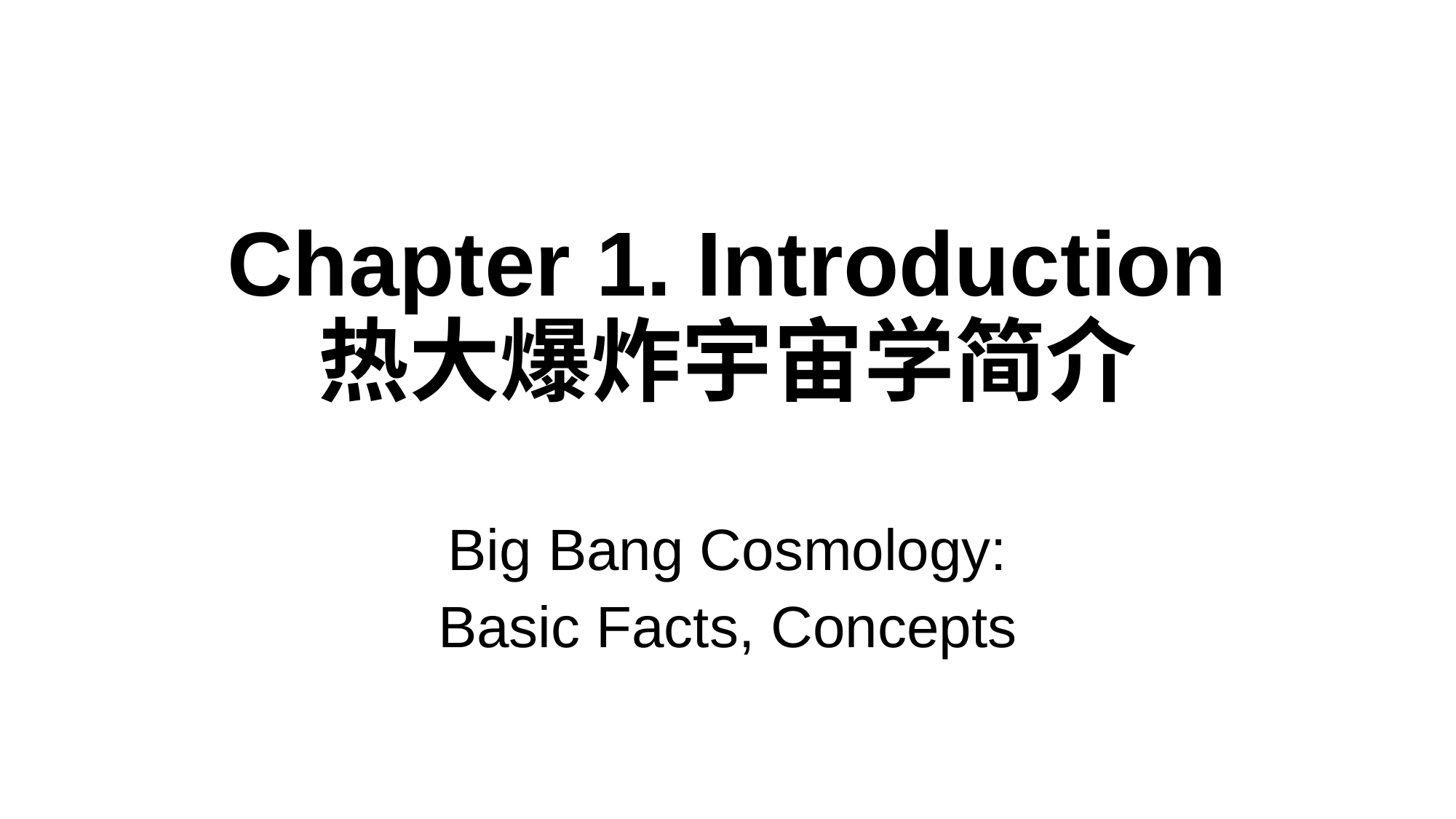

# Chapter 1. Introduction 热大爆炸宇宙学简介

Big Bang Cosmology:
Basic Facts, Concepts